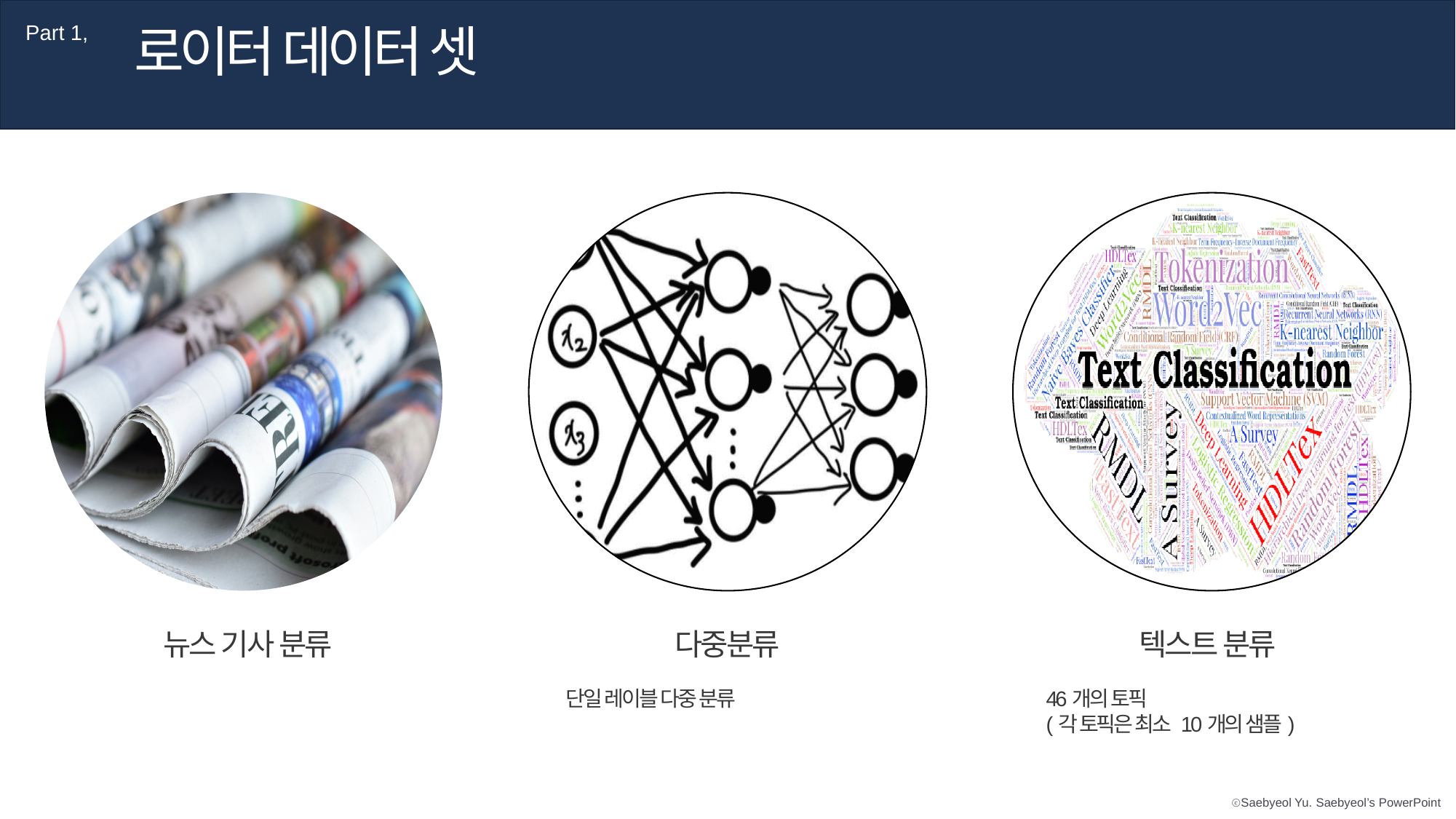

로이터 데이터 셋
Part 1,

뉴스 기사 분류
다중분류
단일 레이블 다중 분류
텍스트 분류
46개의 토픽
(각 토픽은 최소 10개의 샘플)